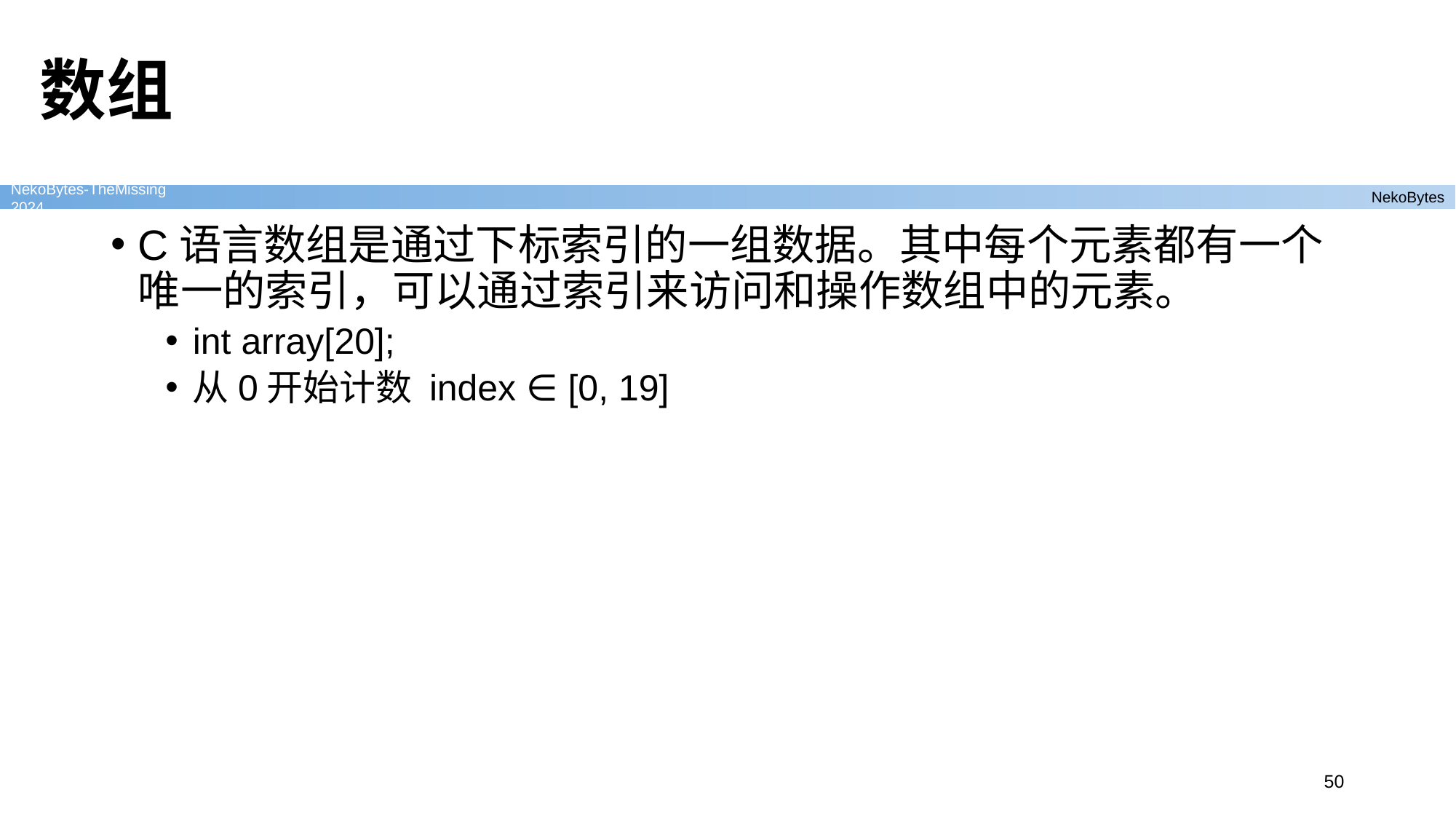

# 数组
C语言数组是通过下标索引的一组数据。其中每个元素都有一个唯一的索引，可以通过索引来访问和操作数组中的元素。
int array[20];
从0开始计数 index ∈ [0, 19]
50